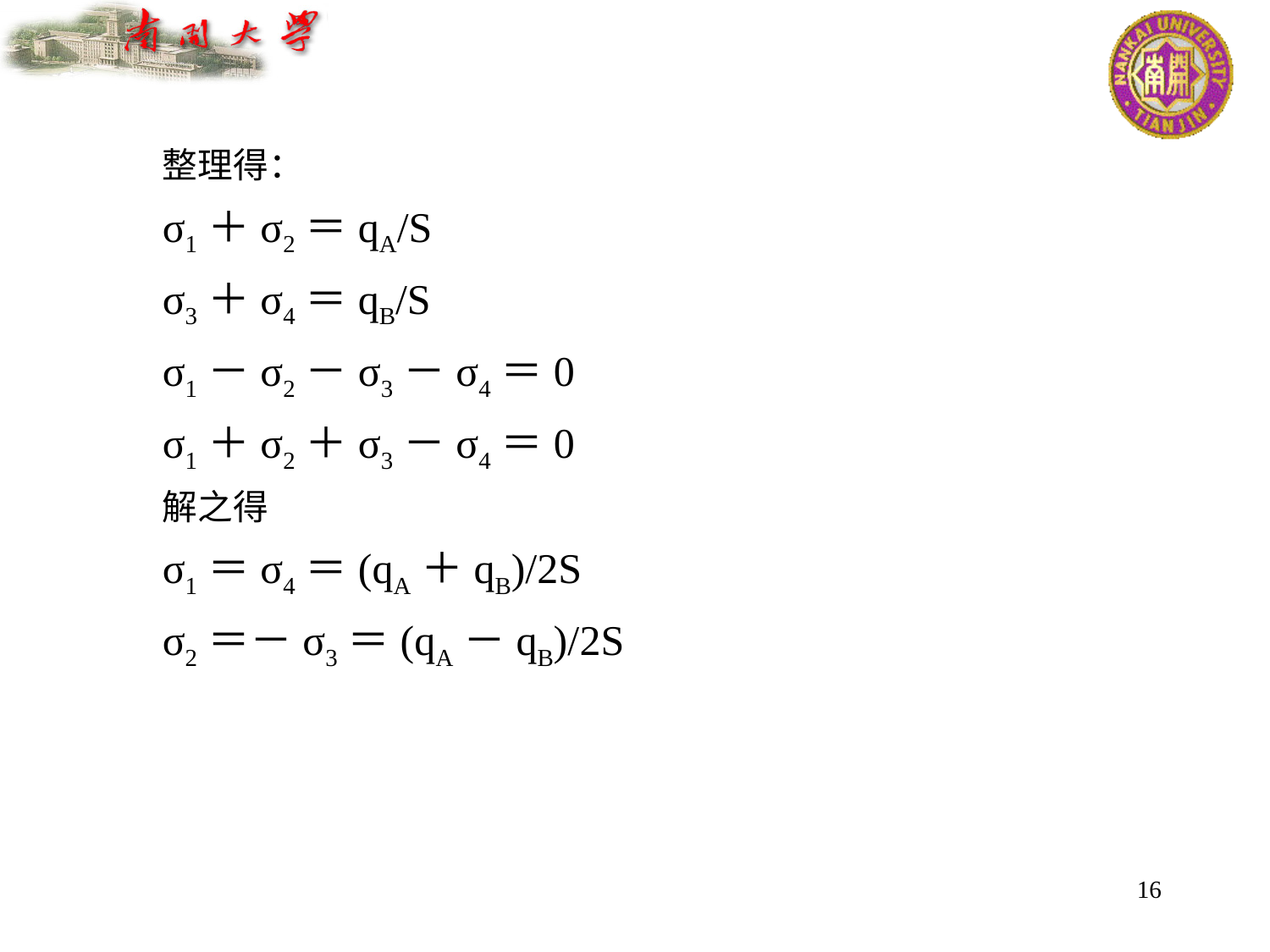

整理得：
σ1＋σ2＝qA/S
σ3＋σ4＝qB/S
σ1－σ2－σ3－σ4＝0
σ1＋σ2＋σ3－σ4＝0
解之得
σ1＝σ4＝(qA＋qB)/2S
σ2＝－σ3＝(qA－qB)/2S
16